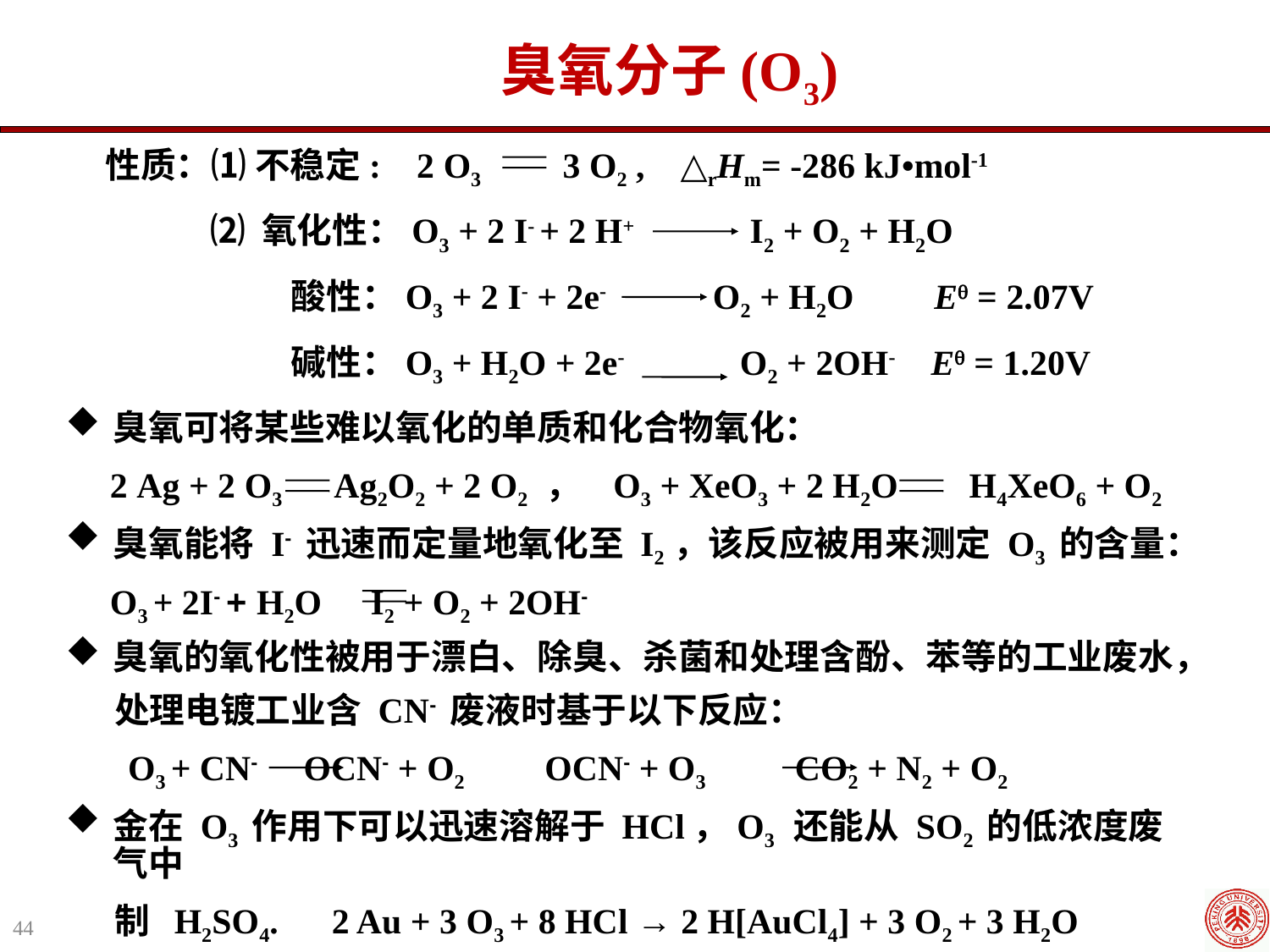

臭氧分子(O3)

性质：⑴ 不稳定:    2 O3                3 O2 ,    △rHm= -286 kJ•mol-1
             ⑵ 氧化性：O3 + 2 I- + 2 H+             I2 + O2 + H2O
                      酸性：O3 + 2 I- + 2e-            O2 + H2O         Eθ = 2.07V
                      碱性：O3 + H2O + 2e-             O2 + 2OH-    Eθ = 1.20V

臭氧可将某些难以氧化的单质和化合物氧化：
     2 Ag + 2 O3      Ag2O2 + 2 O2 ，   O3 + XeO3 + 2 H2O        H4XeO6 + O2
臭氧能将 I- 迅速而定量地氧化至 I2，该反应被用来测定 O3 的含量：
     O3 + 2I- + H2O     I2 + O2 + 2OH-
臭氧的氧化性被用于漂白、除臭、杀菌和处理含酚、苯等的工业废水，
     处理电镀工业含 CN- 废液时基于以下反应：
       O3 + CN-        OCN- + O2         OCN- + O3          CO2 + N2 + O2
金在 O3 作用下可以迅速溶解于 HCl，O3  还能从 SO2 的低浓度废气中
     制  H2SO4.      2 Au + 3 O3 + 8 HCl → 2 H[AuCl4] + 3 O2 + 3 H2O

44